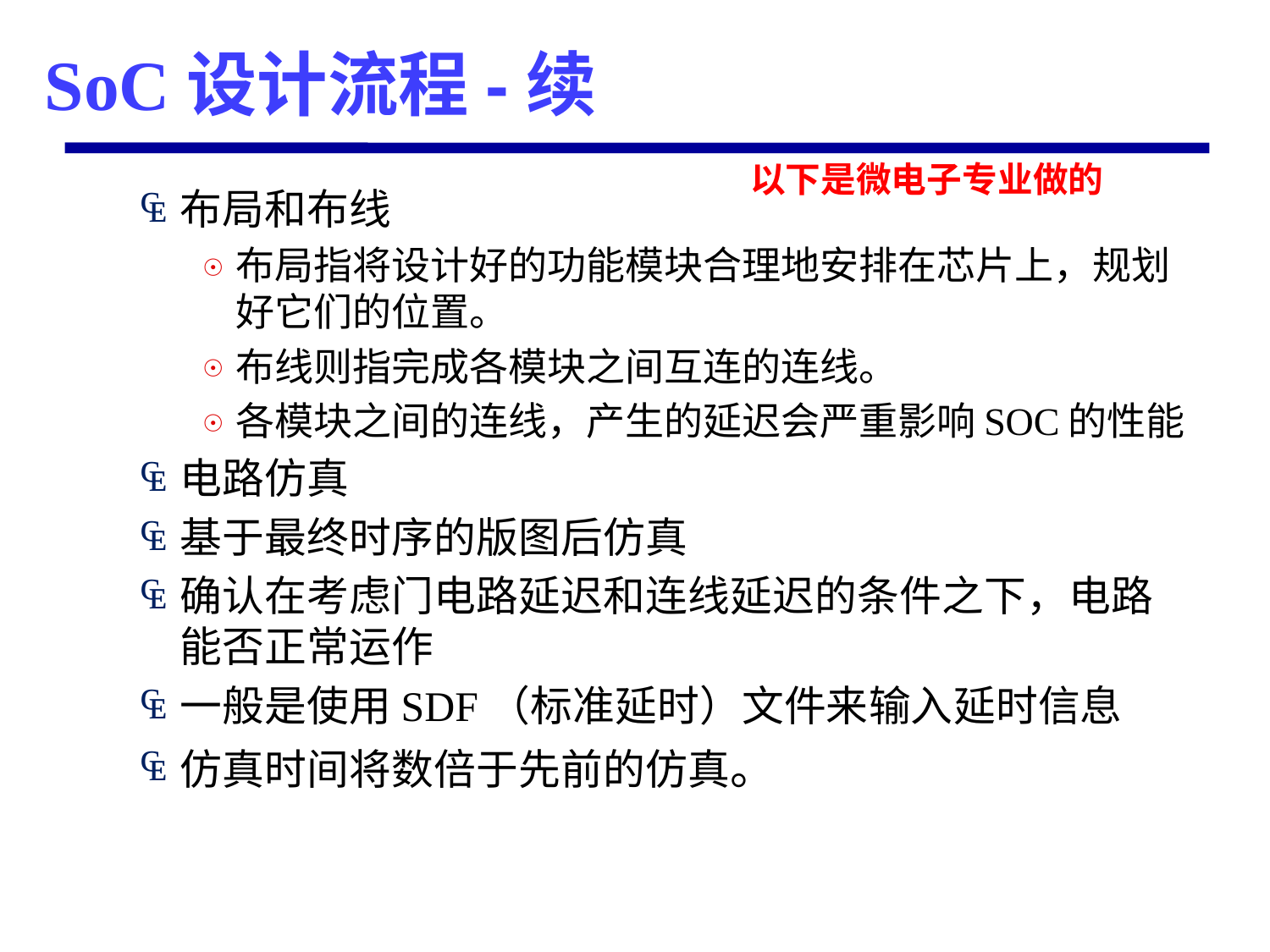

# SoC设计流程-续
以下是微电子专业做的
布局和布线
布局指将设计好的功能模块合理地安排在芯片上，规划好它们的位置。
布线则指完成各模块之间互连的连线。
各模块之间的连线，产生的延迟会严重影响SOC的性能
电路仿真
基于最终时序的版图后仿真
确认在考虑门电路延迟和连线延迟的条件之下，电路能否正常运作
一般是使用SDF（标准延时）文件来输入延时信息
仿真时间将数倍于先前的仿真。